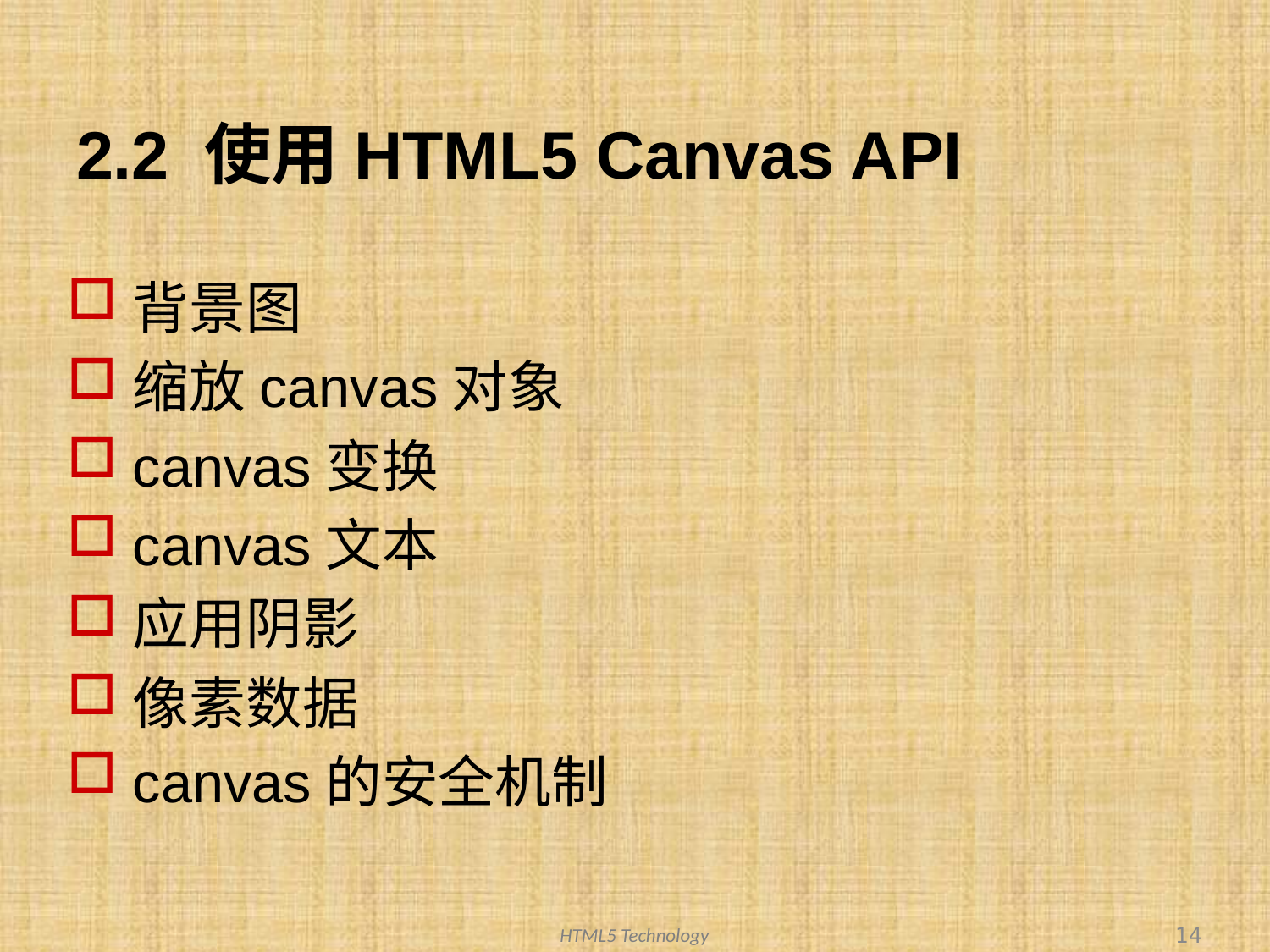

# 2.2 使用HTML5 Canvas API
背景图
缩放canvas对象
canvas变换
canvas文本
应用阴影
像素数据
canvas的安全机制
14
HTML5 Technology